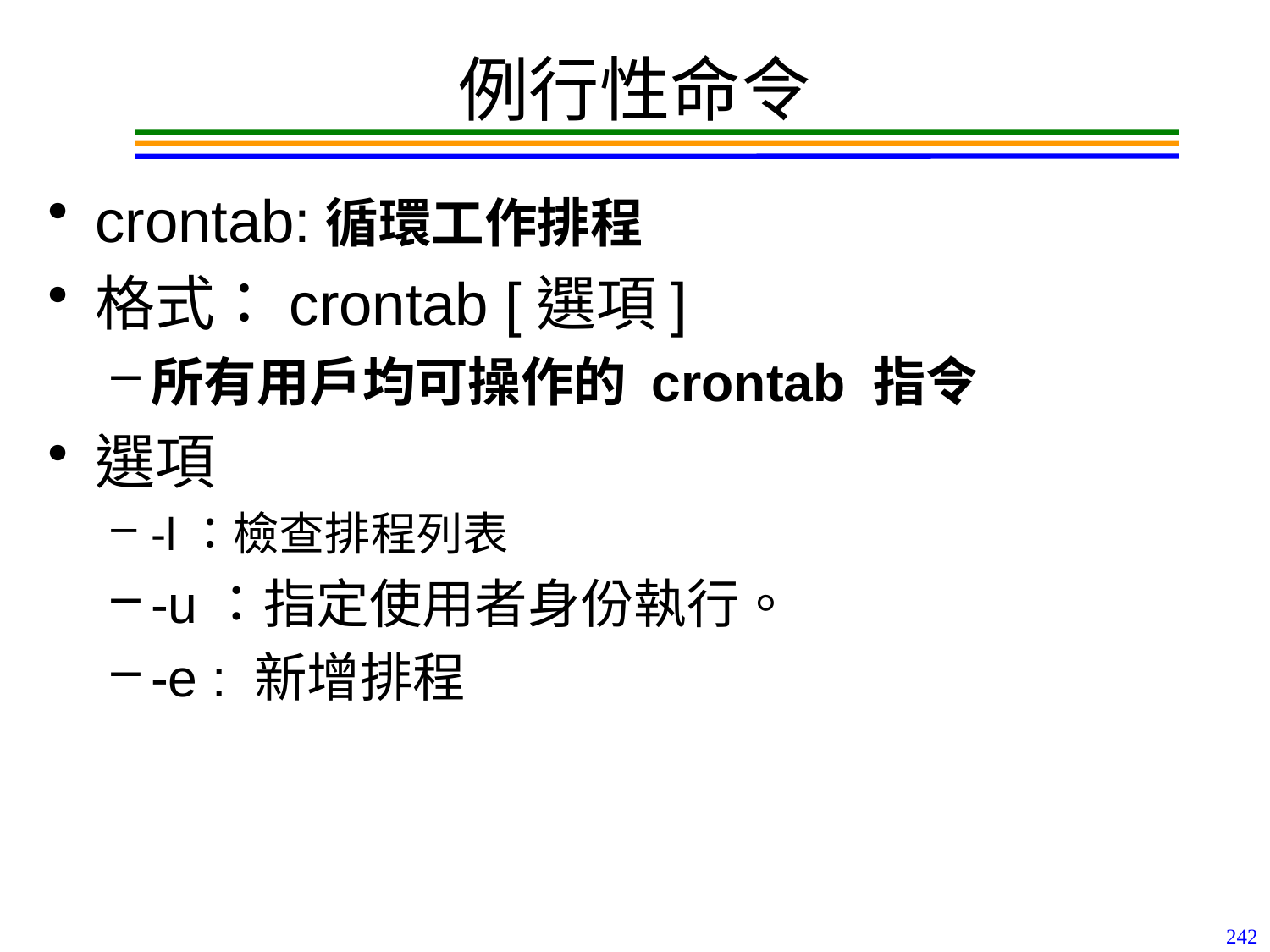

# 例行性命令
crontab:循環工作排程
格式：crontab [選項]
所有用戶均可操作的 crontab 指令
選項
-l：檢查排程列表
-u：指定使用者身份執行。
-e : 新增排程

242